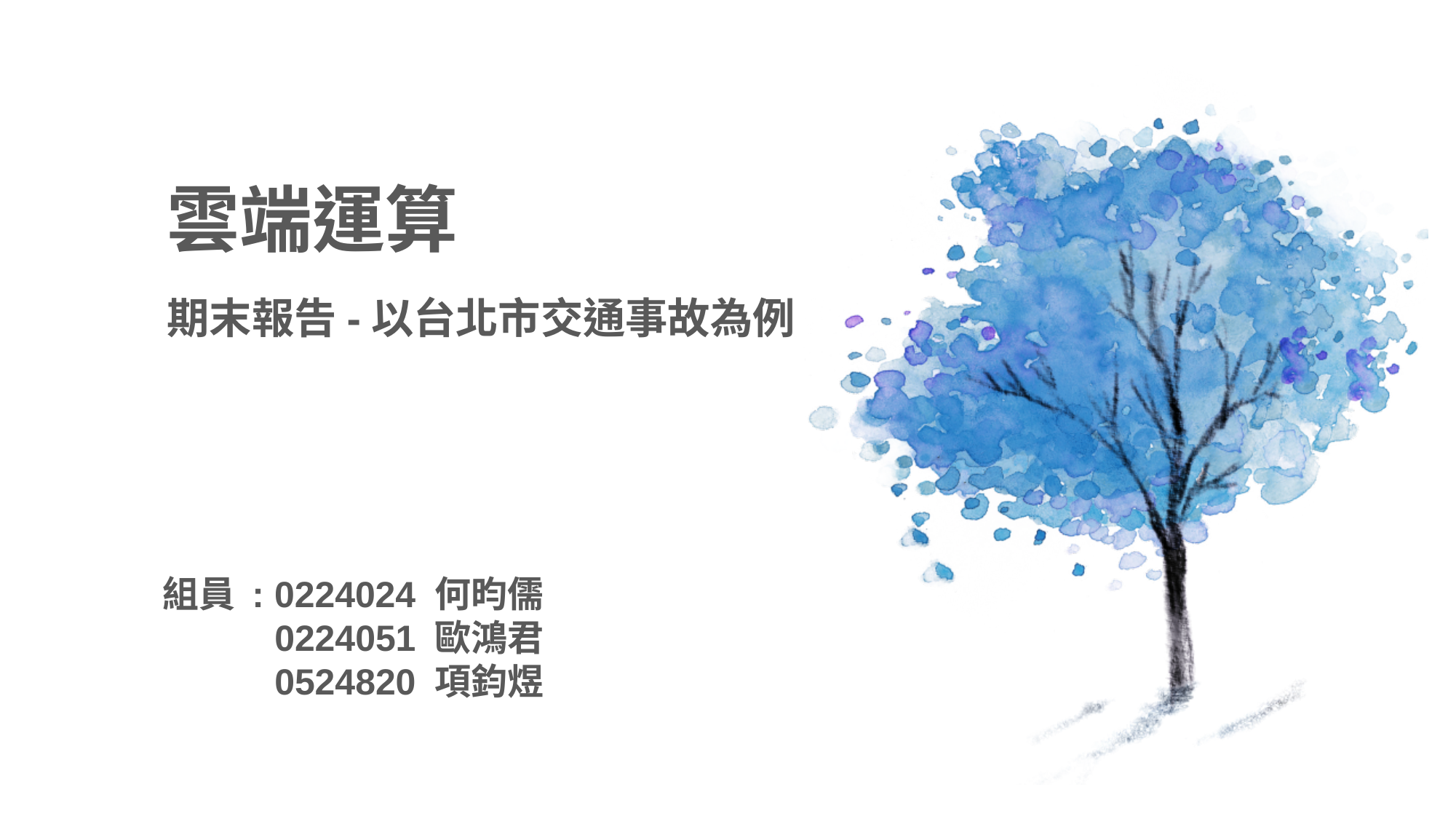

雲端運算
期末報告-以台北市交通事故為例
組員 : 0224024 何昀儒
           0224051 歐鴻君
           0524820 項鈞煜